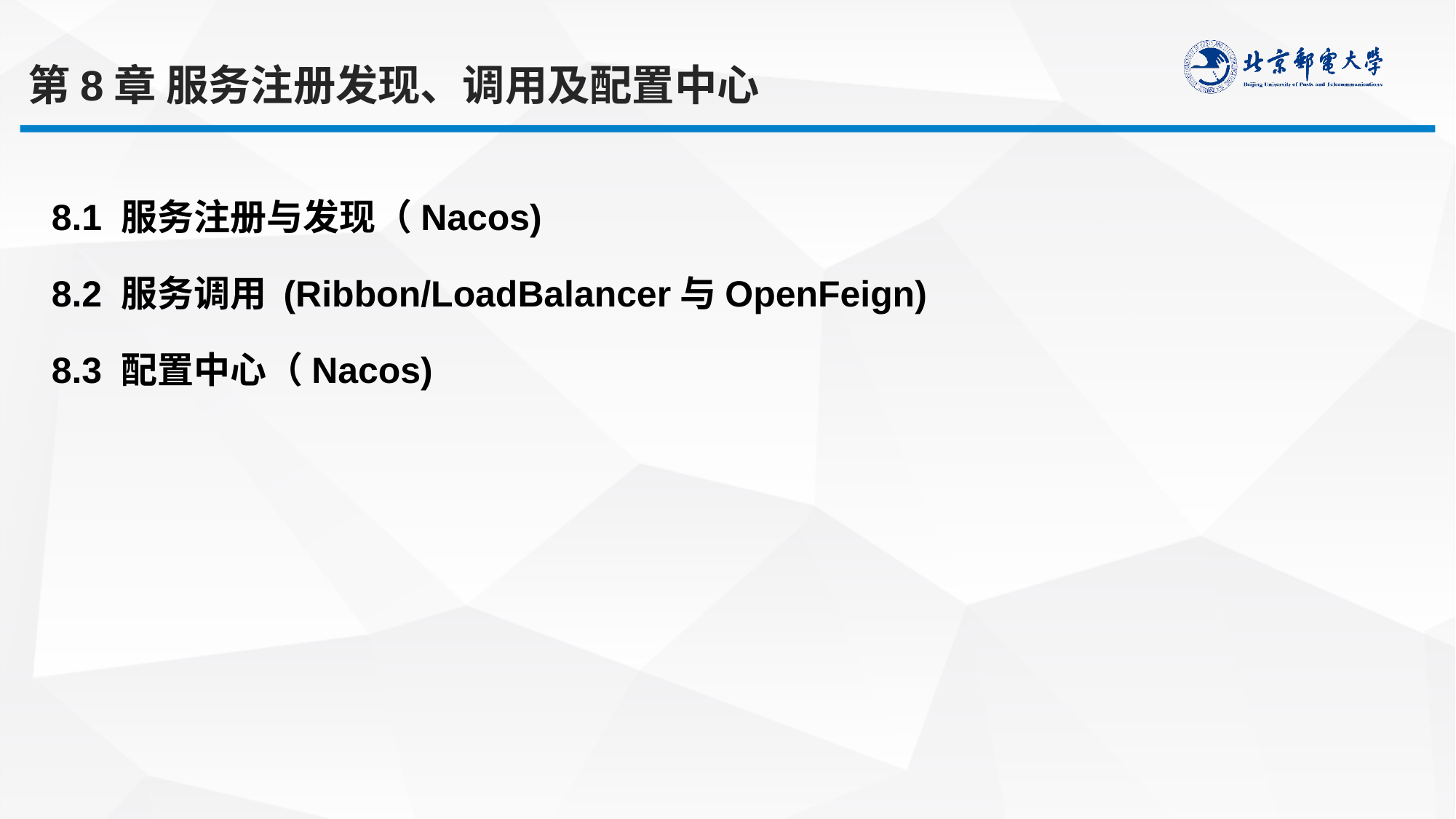

第8章 服务注册发现、调用及配置中心

8.1 服务注册与发现（Nacos)
8.2 服务调用 (Ribbon/LoadBalancer与OpenFeign)
8.3 配置中心（Nacos)